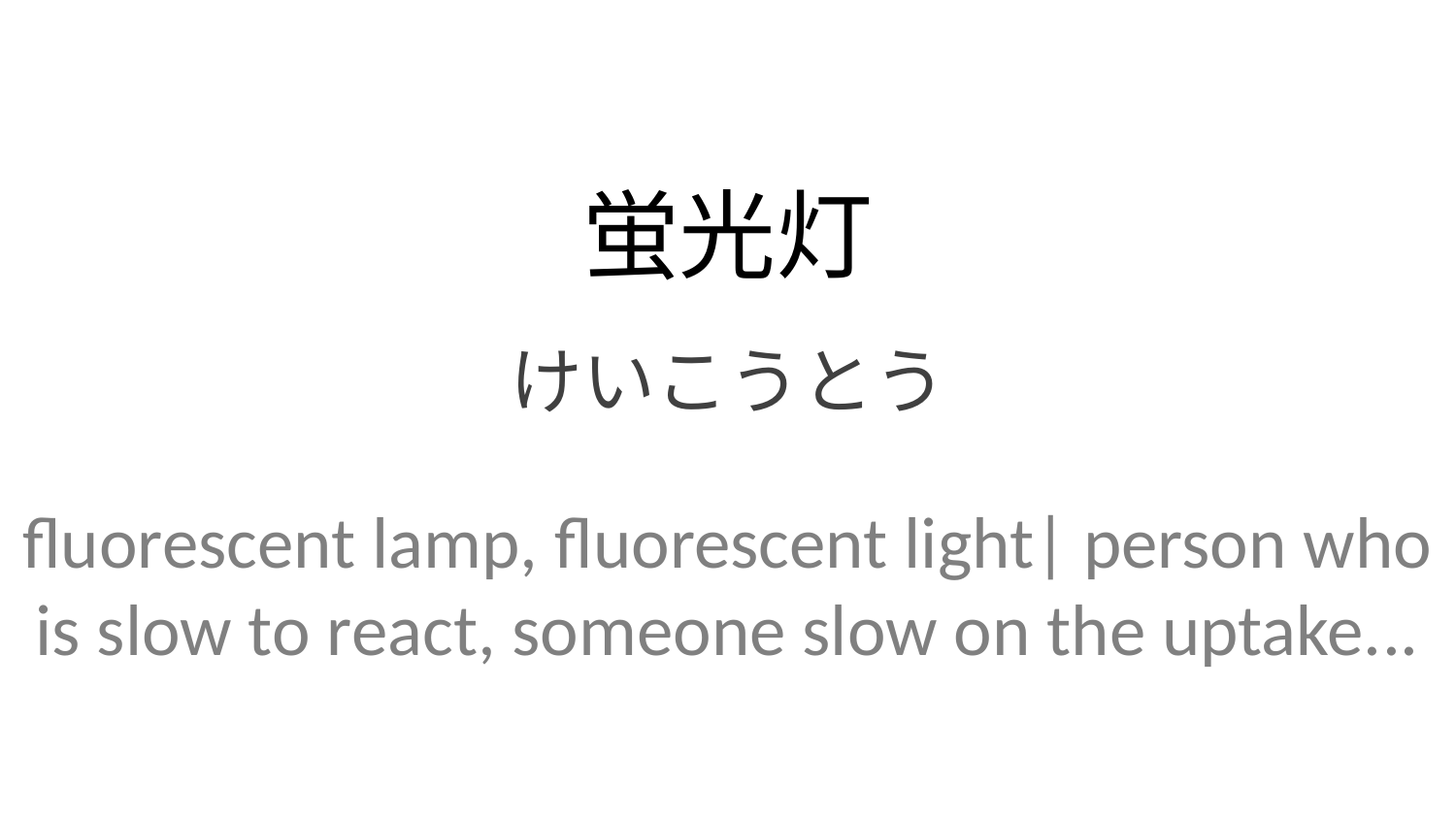

蛍光灯

けいこうとう
fluorescent lamp, fluorescent light| person who is slow to react, someone slow on the uptake...